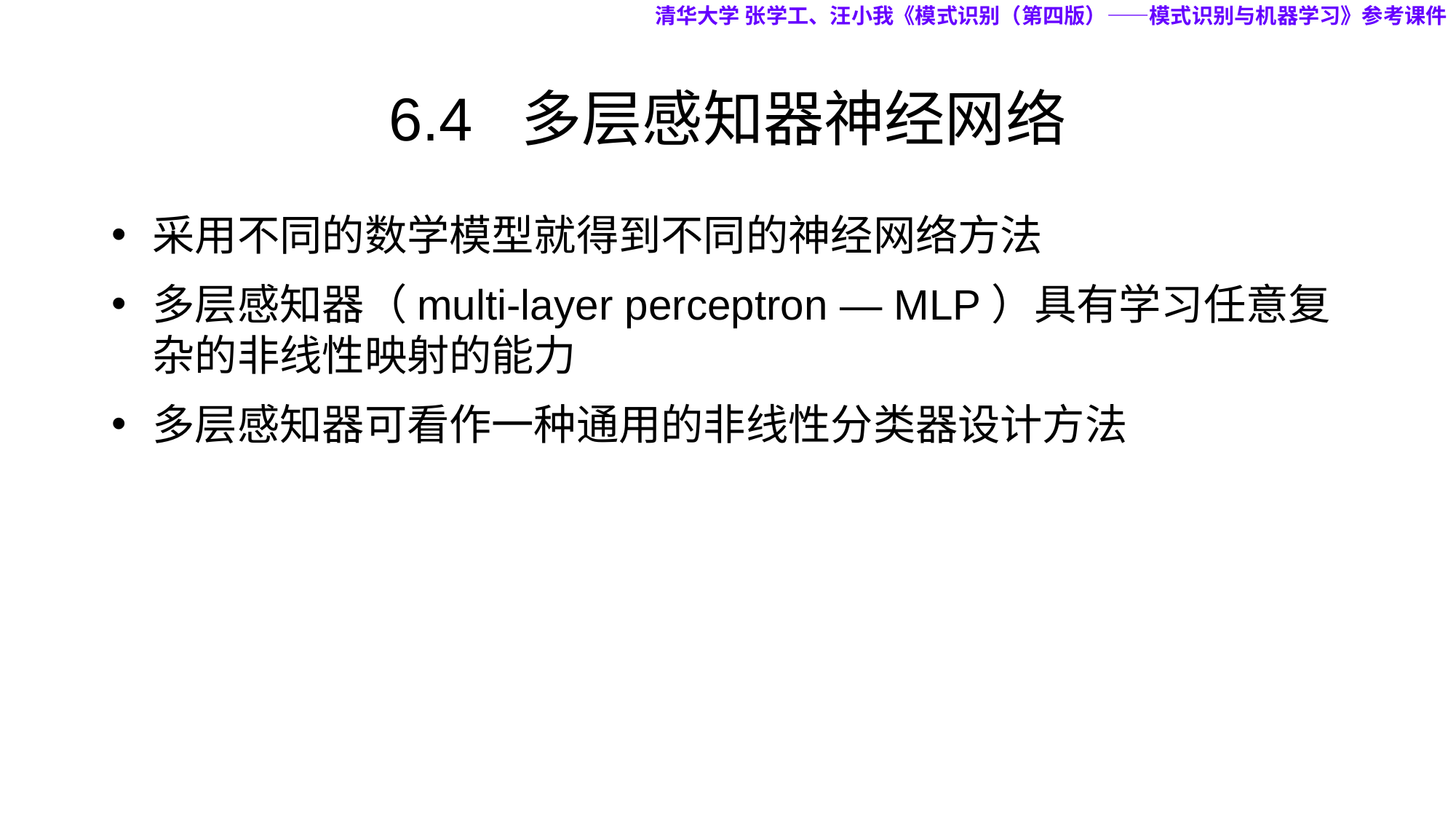

清华大学 张学工、汪小我《模式识别（第四版）——模式识别与机器学习》参考课件
# 6.4  多层感知器神经网络
采用不同的数学模型就得到不同的神经网络方法
多层感知器（multi-layer perceptron — MLP）具有学习任意复杂的非线性映射的能力
多层感知器可看作一种通用的非线性分类器设计方法